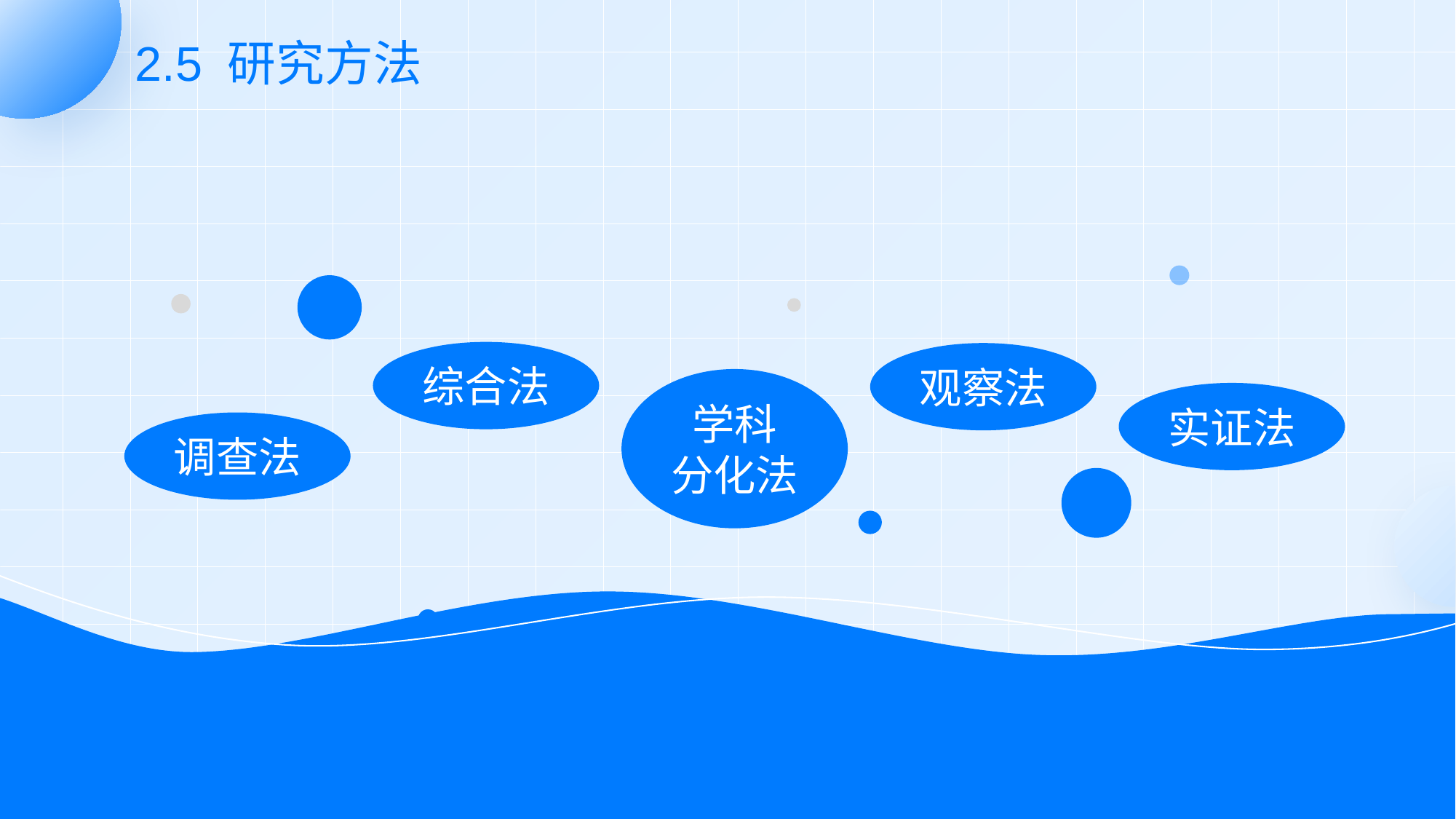

# 2.5 研究方法

综合法
观察法

实证法
学科
分化法
调查法